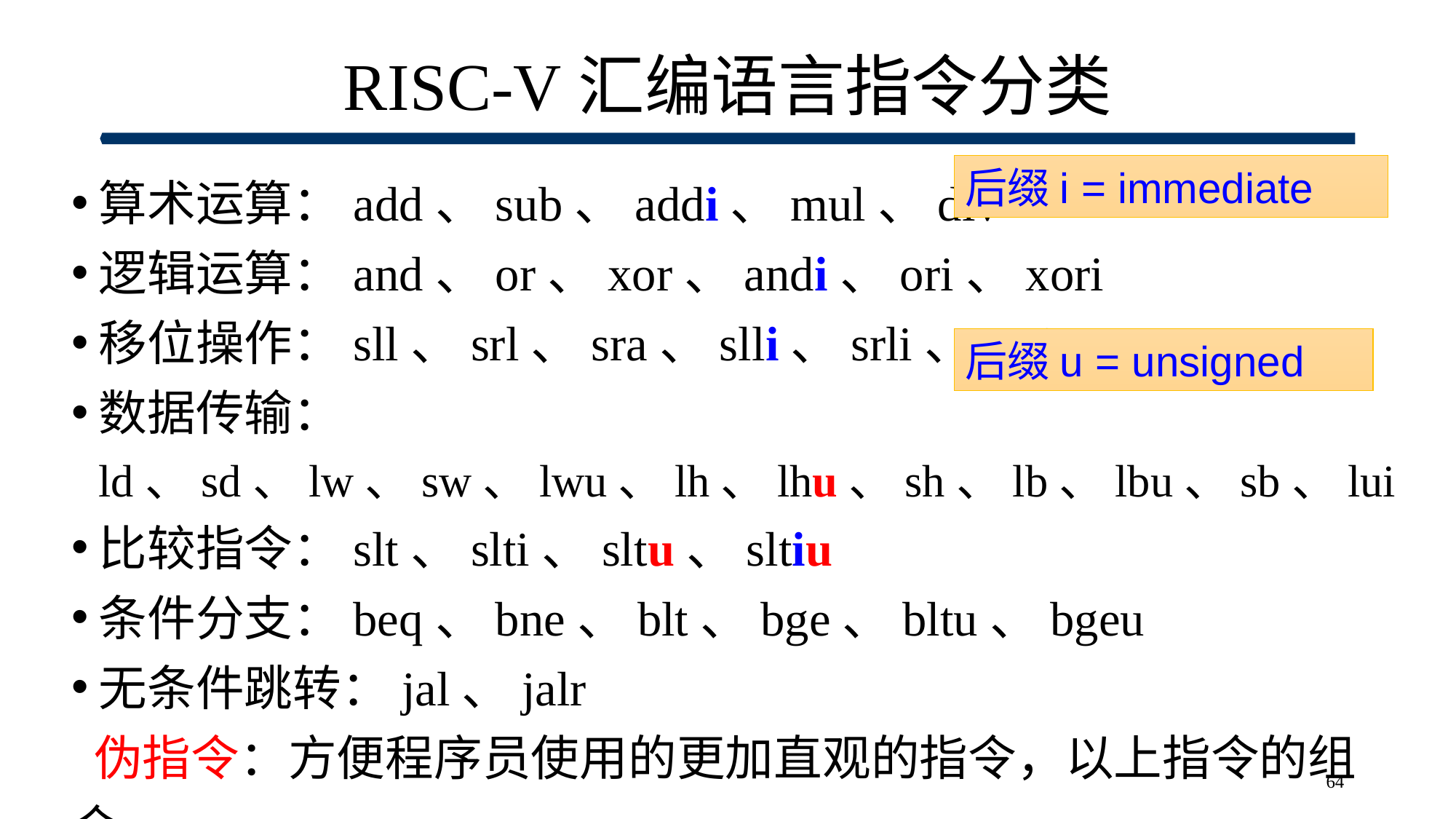

# RISC-V汇编语言指令分类
算术运算：add、sub、addi、mul、div
逻辑运算：and、or、xor、andi、ori、xori
移位操作：sll、srl、sra、slli、srli、srai
数据传输：ld、sd、lw、sw、lwu、lh、lhu、sh、lb、lbu、sb、lui
比较指令：slt、slti、sltu、sltiu
条件分支：beq、bne、blt、bge、bltu、bgeu
无条件跳转：jal、jalr
 伪指令：方便程序员使用的更加直观的指令，以上指令的组合。
后缀i = immediate
后缀u = unsigned
64